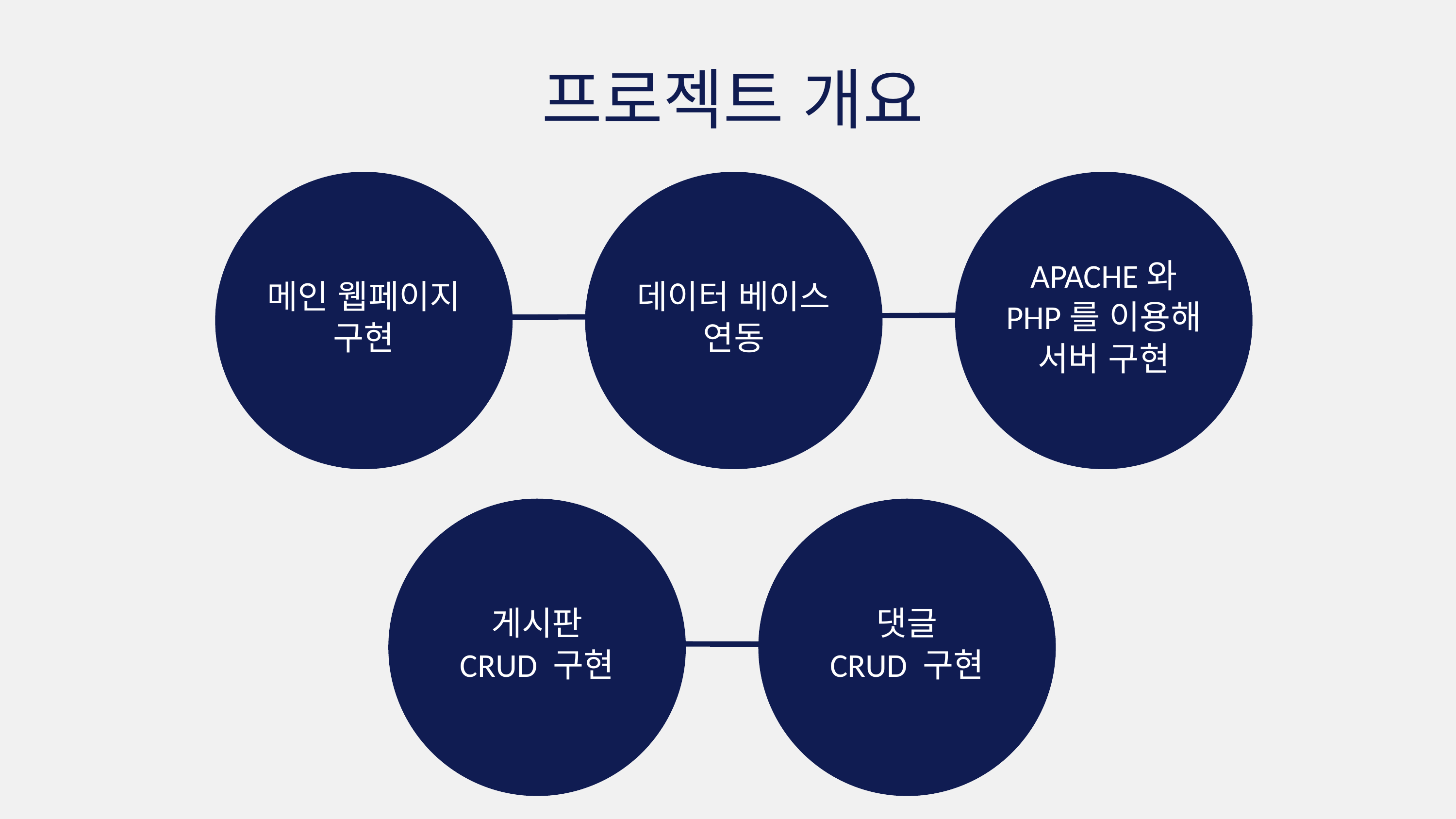

프로젝트 개요

메인 웹페이지 구현

데이터 베이스
연동

APACHE와
PHP를 이용해
서버 구현

게시판
CRUD 구현

댓글
CRUD 구현